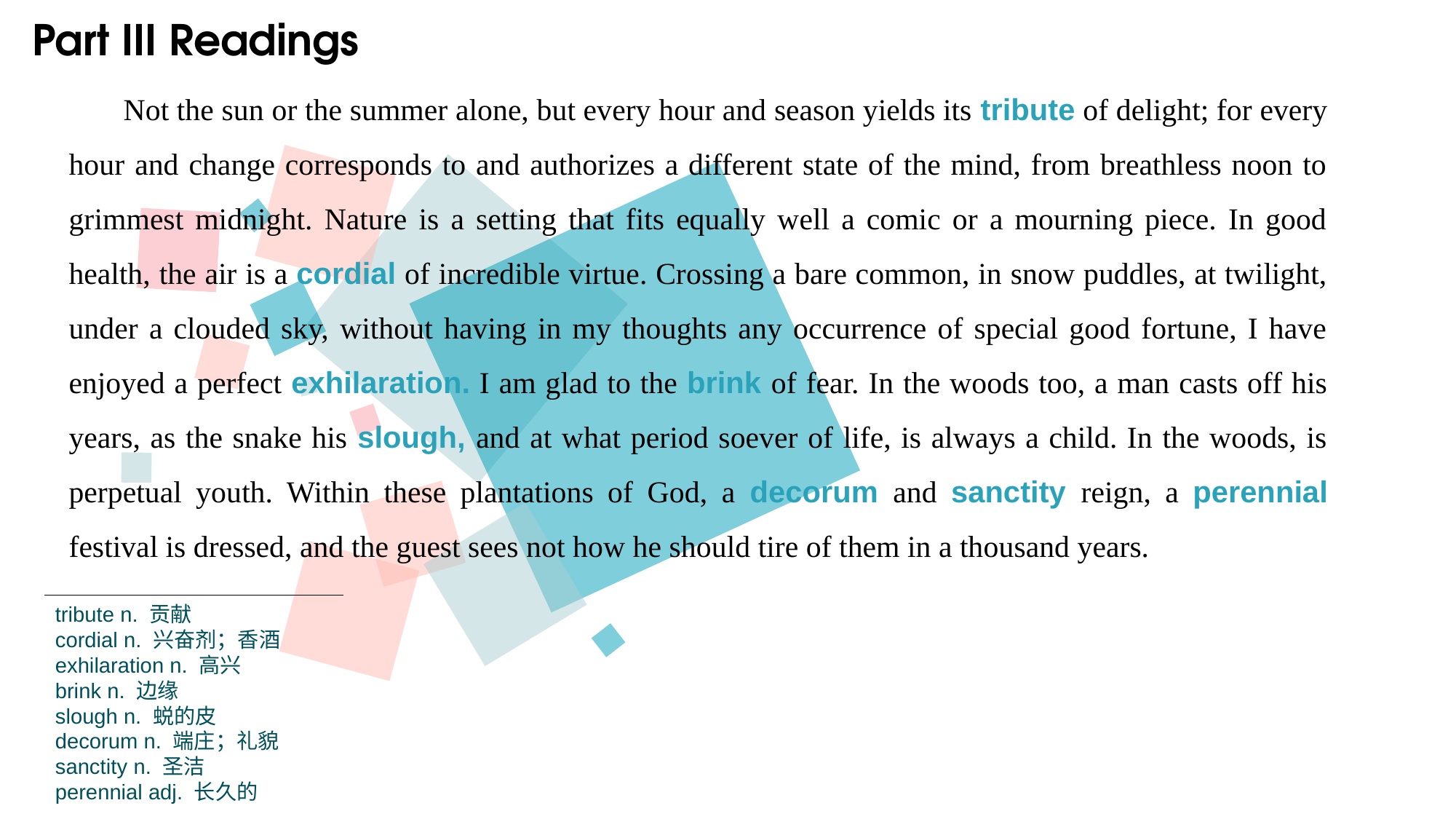

Part III Readings
Not the sun or the summer alone, but every hour and season yields its tribute of delight; for every hour and change corresponds to and authorizes a different state of the mind, from breathless noon to grimmest midnight. Nature is a setting that fits equally well a comic or a mourning piece. In good health, the air is a cordial of incredible virtue. Crossing a bare common, in snow puddles, at twilight, under a clouded sky, without having in my thoughts any occurrence of special good fortune, I have enjoyed a perfect exhilaration. I am glad to the brink of fear. In the woods too, a man casts off his years, as the snake his slough, and at what period soever of life, is always a child. In the woods, is perpetual youth. Within these plantations of God, a decorum and sanctity reign, a perennial festival is dressed, and the guest sees not how he should tire of them in a thousand years.
tribute n. 贡献
cordial n. 兴奋剂；香酒
exhilaration n. 高兴
brink n. 边缘
slough n. 蜕的皮
decorum n. 端庄；礼貌
sanctity n. 圣洁
perennial adj. 长久的